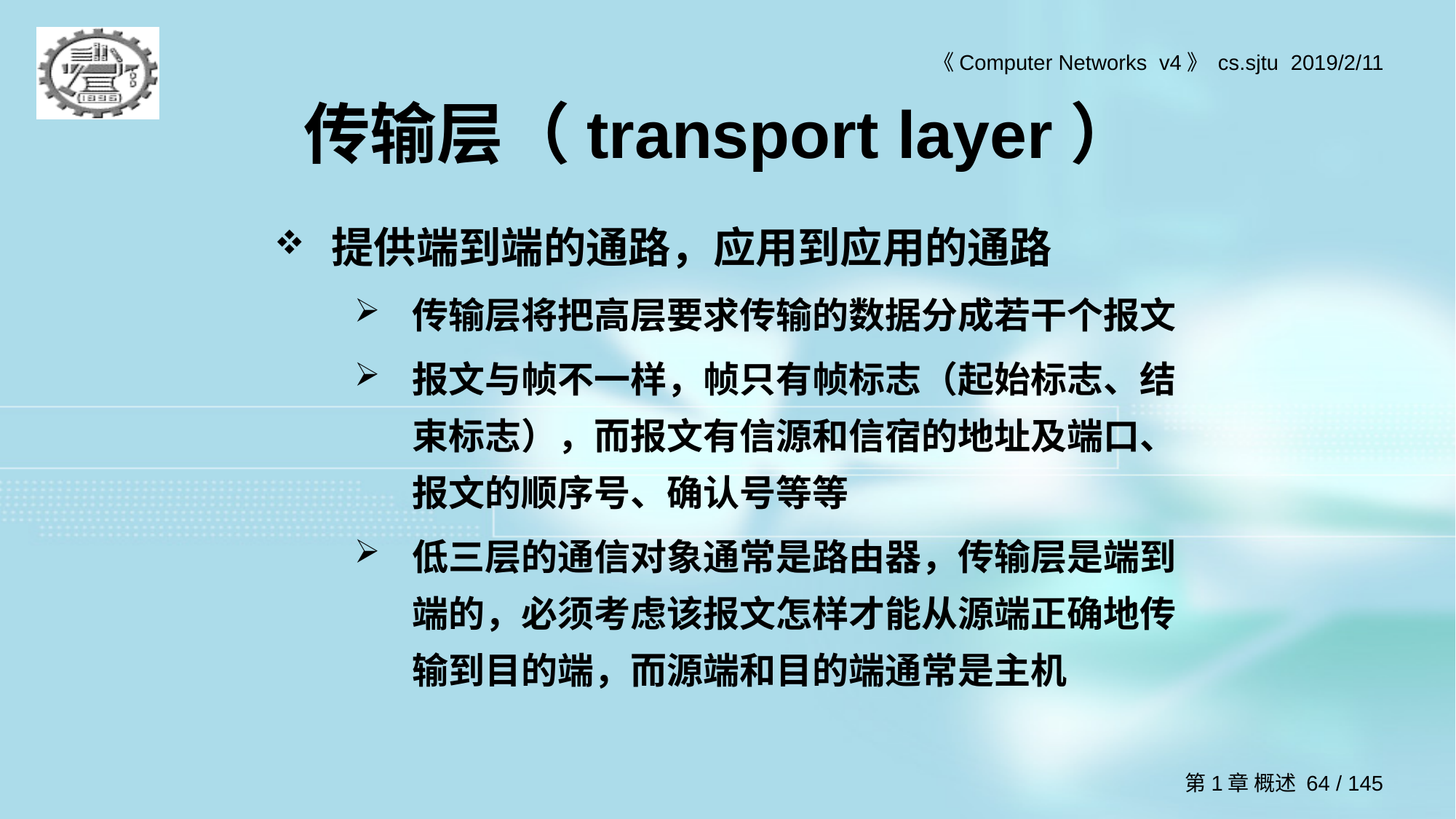

# 传输层（transport layer）
提供端到端的通路，应用到应用的通路
传输层将把高层要求传输的数据分成若干个报文
报文与帧不一样，帧只有帧标志（起始标志、结束标志），而报文有信源和信宿的地址及端口、报文的顺序号、确认号等等
低三层的通信对象通常是路由器，传输层是端到端的，必须考虑该报文怎样才能从源端正确地传输到目的端，而源端和目的端通常是主机